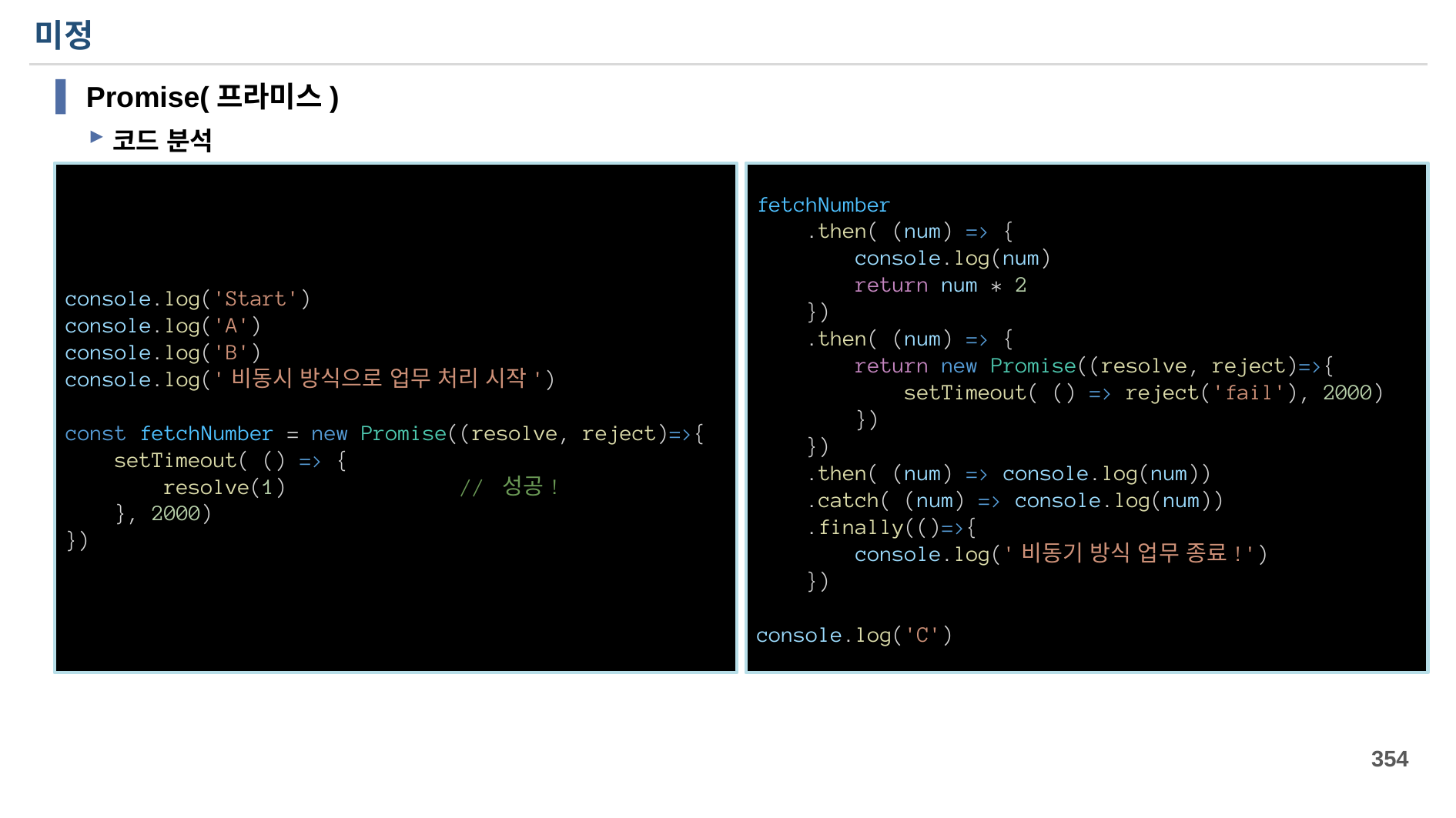

# 미정
Promise(프라미스)
코드 분석

console.log('Start')
console.log('A')
console.log('B')
console.log('비동시 방식으로 업무 처리 시작')
const fetchNumber = new Promise((resolve, reject)=>{
    setTimeout( () => {
        resolve(1)              // 성공!
    }, 2000)
})
fetchNumber
    .then( (num) => {
        console.log(num)
        return num * 2
    })
    .then( (num) => {
        return new Promise((resolve, reject)=>{
            setTimeout( () => reject('fail'), 2000)
        })
    })
    .then( (num) => console.log(num))
    .catch( (num) => console.log(num))
    .finally(()=>{
        console.log('비동기 방식 업무 종료!')
    })
console.log('C')
354